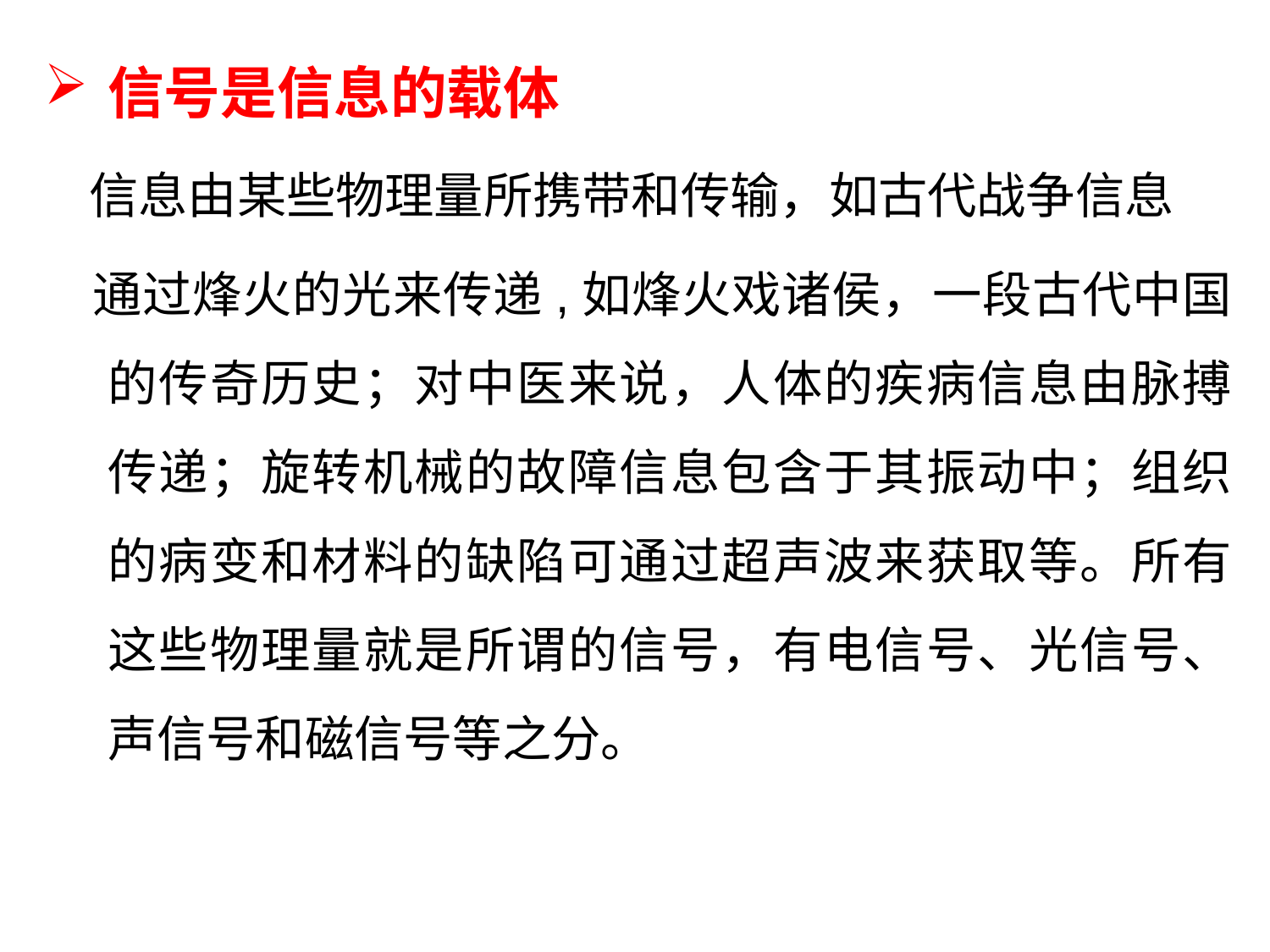

信号是信息的载体
   信息由某些物理量所携带和传输，如古代战争信息
   通过烽火的光来传递,如烽火戏诸侯，一段古代中国的传奇历史；对中医来说，人体的疾病信息由脉搏传递；旋转机械的故障信息包含于其振动中；组织的病变和材料的缺陷可通过超声波来获取等。所有这些物理量就是所谓的信号，有电信号、光信号、声信号和磁信号等之分。